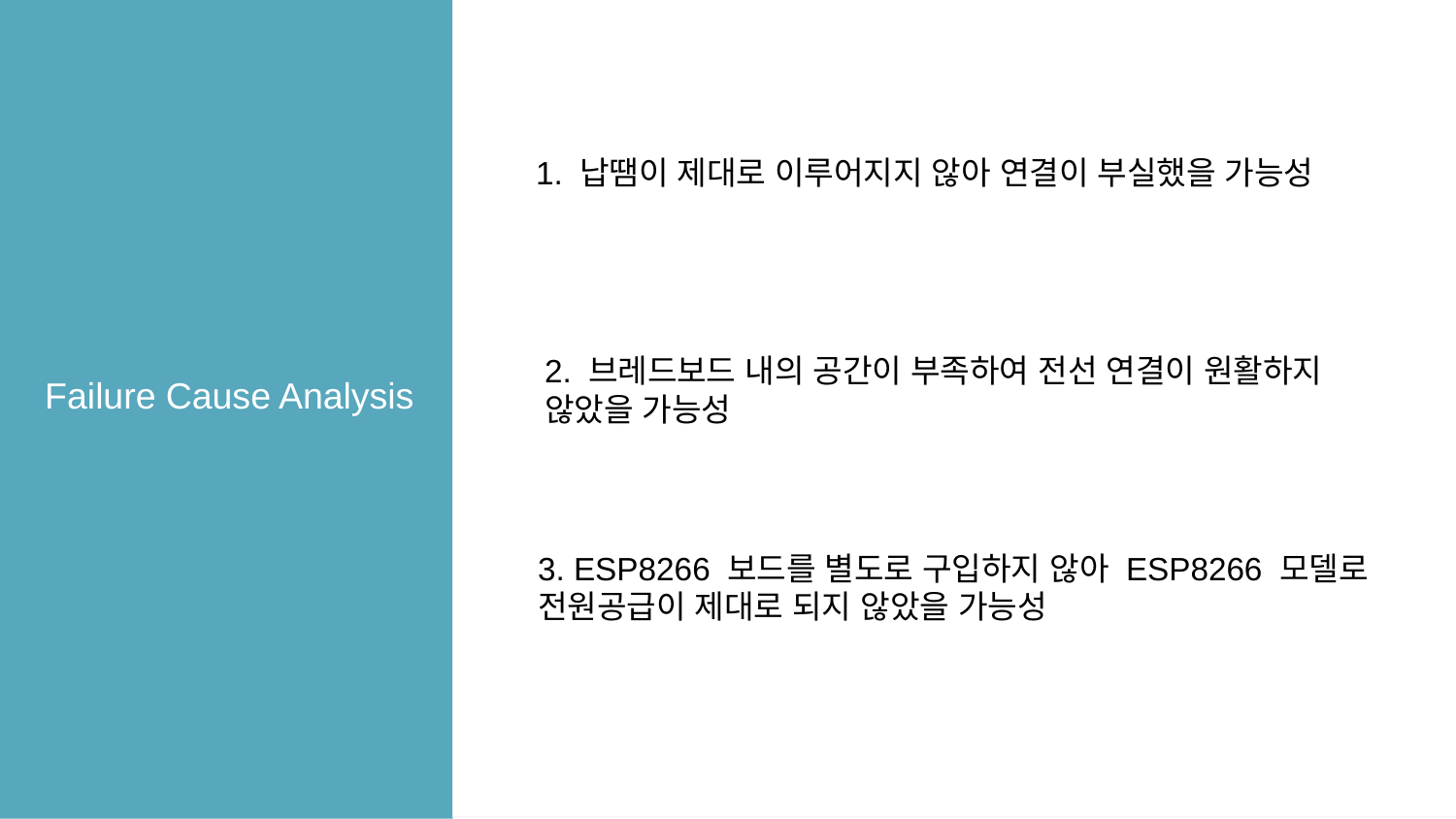

1. 납땜이 제대로 이루어지지 않아 연결이 부실했을 가능성
Failure Cause Analysis
2. 브레드보드 내의 공간이 부족하여 전선 연결이 원활하지 않았을 가능성
3. ESP8266 보드를 별도로 구입하지 않아 ESP8266 모델로 전원공급이 제대로 되지 않았을 가능성